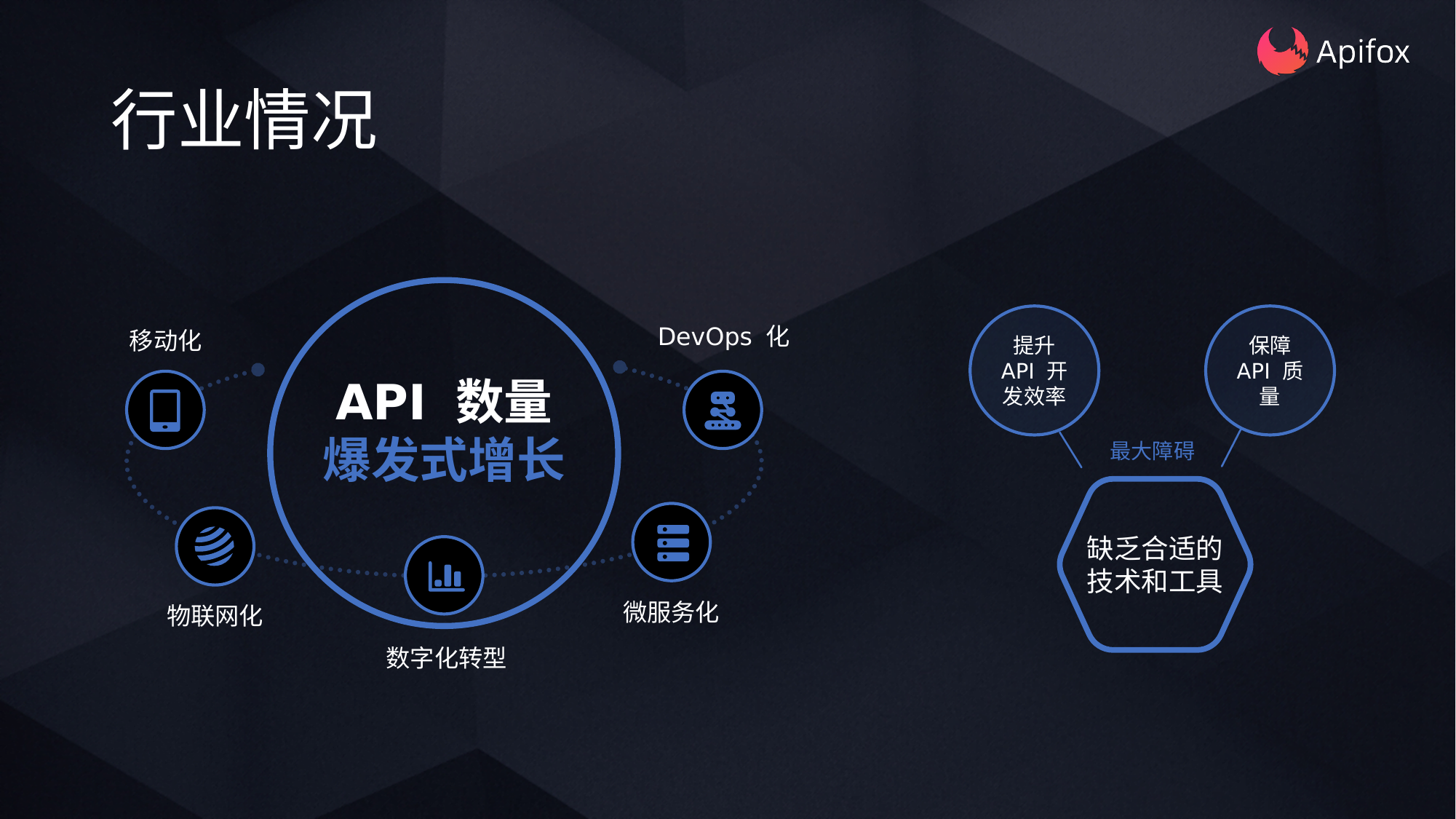

# 行业情况

DevOps 化
移动化

API 数量
爆发式增长

微服务化
物联网化
提升 API 开发效率
保障 API 质量

最大障碍
缺乏合适的
技术和工具

数字化转型